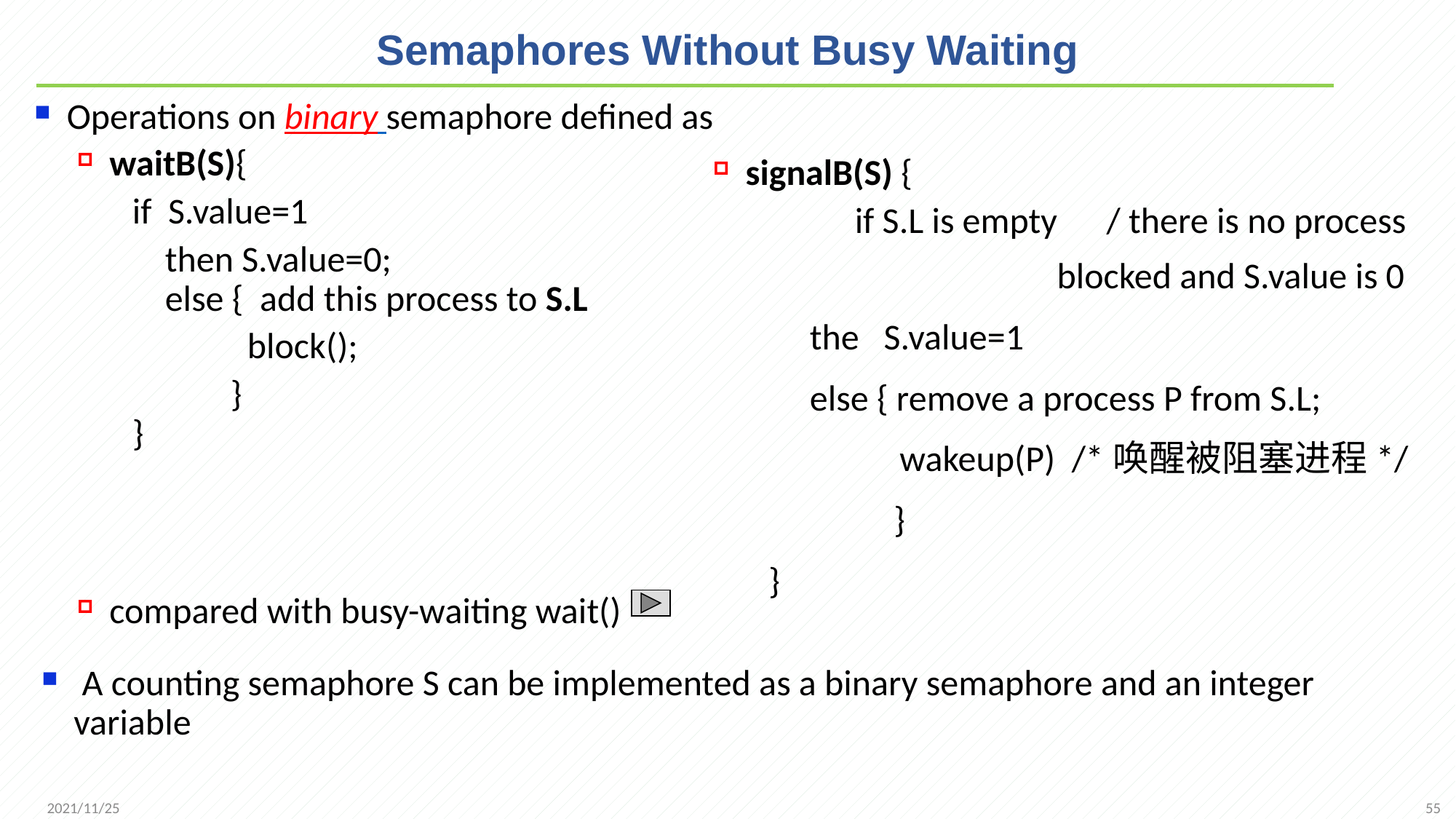

# Semaphores Without Busy Waiting
Operations on binary semaphore defined as
waitB(S){
	        if  S.value=1
	            then S.value=0;
            else {  add this process to S.L
                          block();
	                    }
        }

compared with busy-waiting wait()
signalB(S) {
	if S.L is empty      / there is no process
                                          blocked and S.value is 0
                 the   S.value=1
                 else { remove a process P from S.L;
                            wakeup(P)  /*唤醒被阻塞进程*/
		          }
            }

 A counting semaphore S can be implemented as a binary semaphore and an integer variable
55
2021/11/25